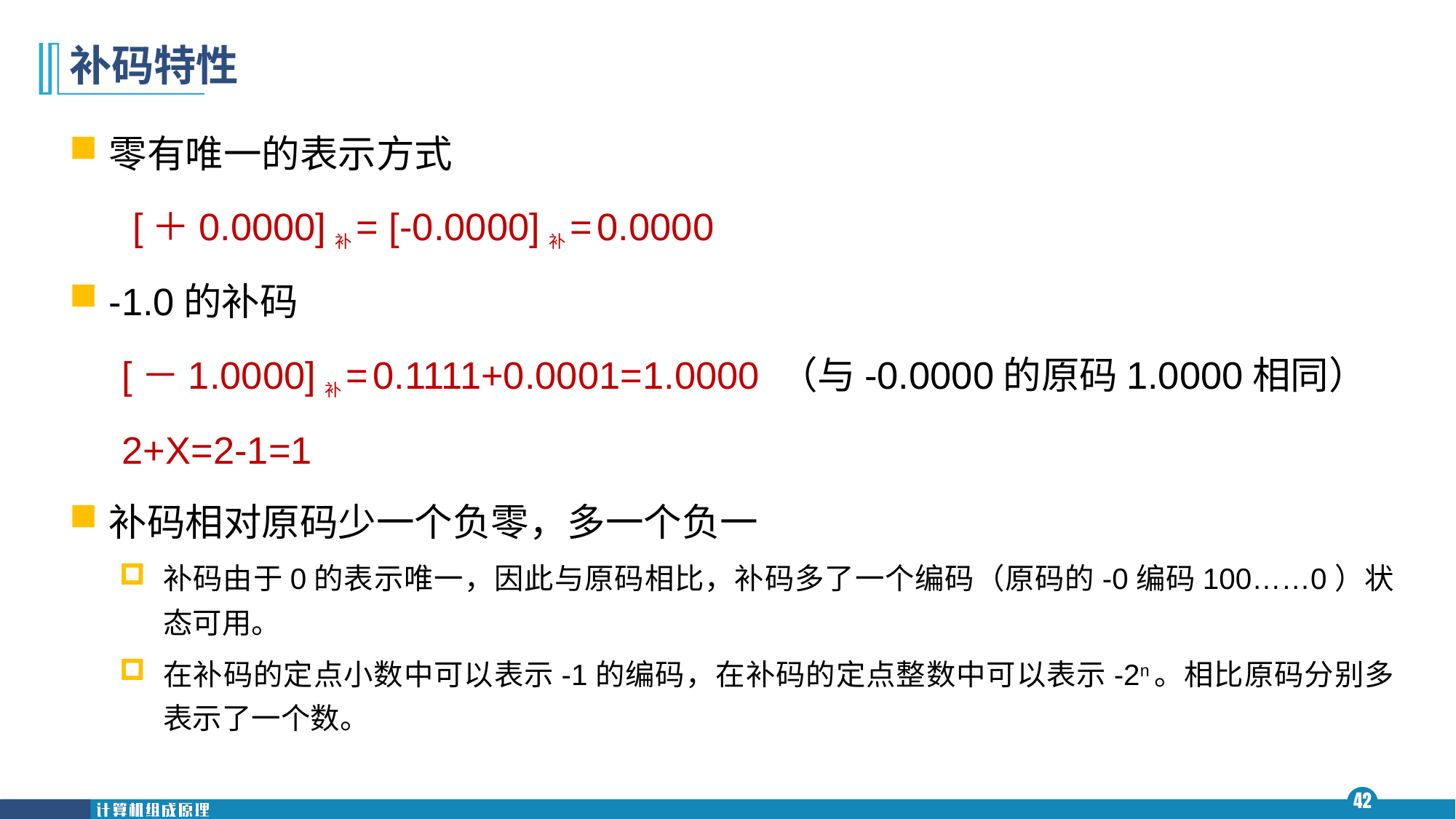

# 补码特性
零有唯一的表示方式
      [＋0.0000]补= [-0.0000]补= 0.0000
-1.0的补码
     [－1.0000]补= 0.1111+0.0001=1.0000 （与-0.0000的原码1.0000相同）
     2+X=2-1=1
补码相对原码少一个负零，多一个负一
补码由于0的表示唯一，因此与原码相比，补码多了一个编码（原码的-0编码100……0）状态可用。
在补码的定点小数中可以表示-1的编码，在补码的定点整数中可以表示-2n。相比原码分别多表示了一个数。